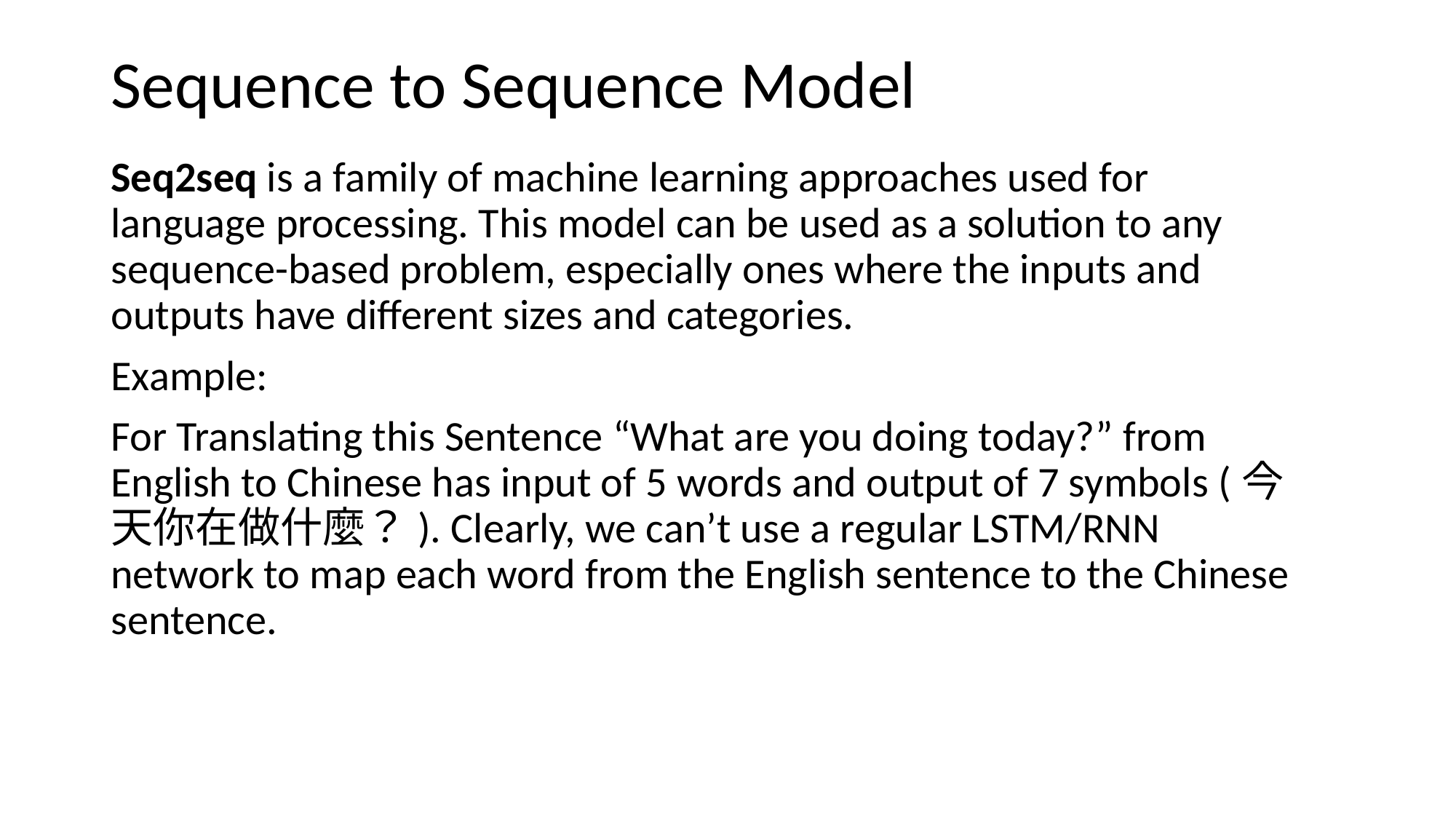

# Sequence to Sequence Model

Seq2seq is a family of machine learning approaches used for language processing. This model can be used as a solution to any sequence-based problem, especially ones where the inputs and outputs have different sizes and categories.
Example:
For Translating this Sentence “What are you doing today?” from English to Chinese has input of 5 words and output of 7 symbols (今天你在做什麼？). Clearly, we can’t use a regular LSTM/RNN network to map each word from the English sentence to the Chinese sentence.